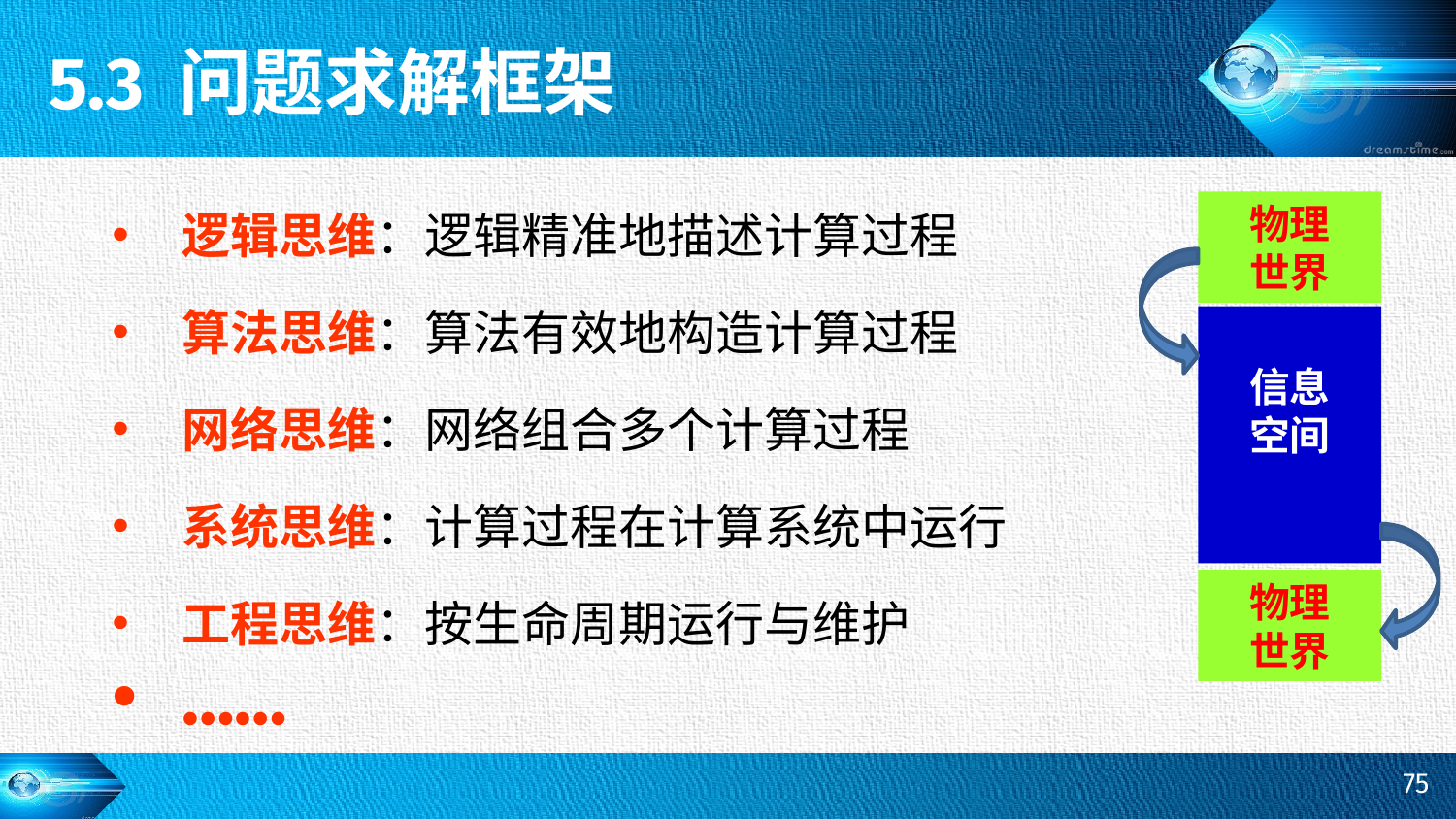

5.3 问题求解框架
逻辑思维：逻辑精准地描述计算过程
算法思维：算法有效地构造计算过程
网络思维：网络组合多个计算过程
系统思维：计算过程在计算系统中运行
工程思维：按生命周期运行与维护
……
物理
世界

信息
空间

物理
世界

75